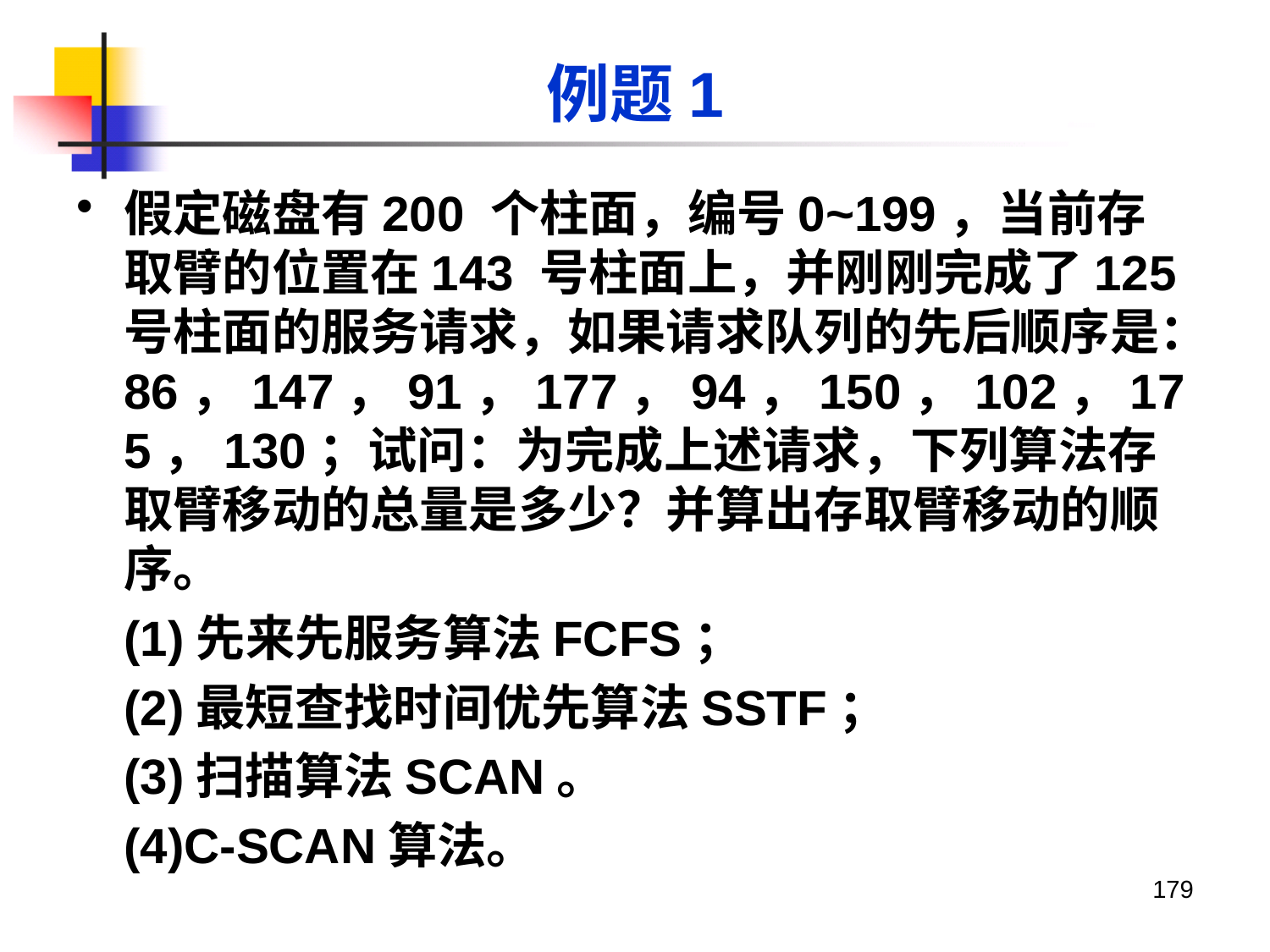

# 例题1
假定磁盘有200 个柱面，编号0~199，当前存取臂的位置在143 号柱面上，并刚刚完成了125 号柱面的服务请求，如果请求队列的先后顺序是：86，147，91，177，94，150，102，175，130；试问：为完成上述请求，下列算法存取臂移动的总量是多少？并算出存取臂移动的顺序。
	(1)先来先服务算法FCFS；
	(2)最短查找时间优先算法SSTF；
	(3)扫描算法SCAN。
	(4)C-SCAN算法。
179